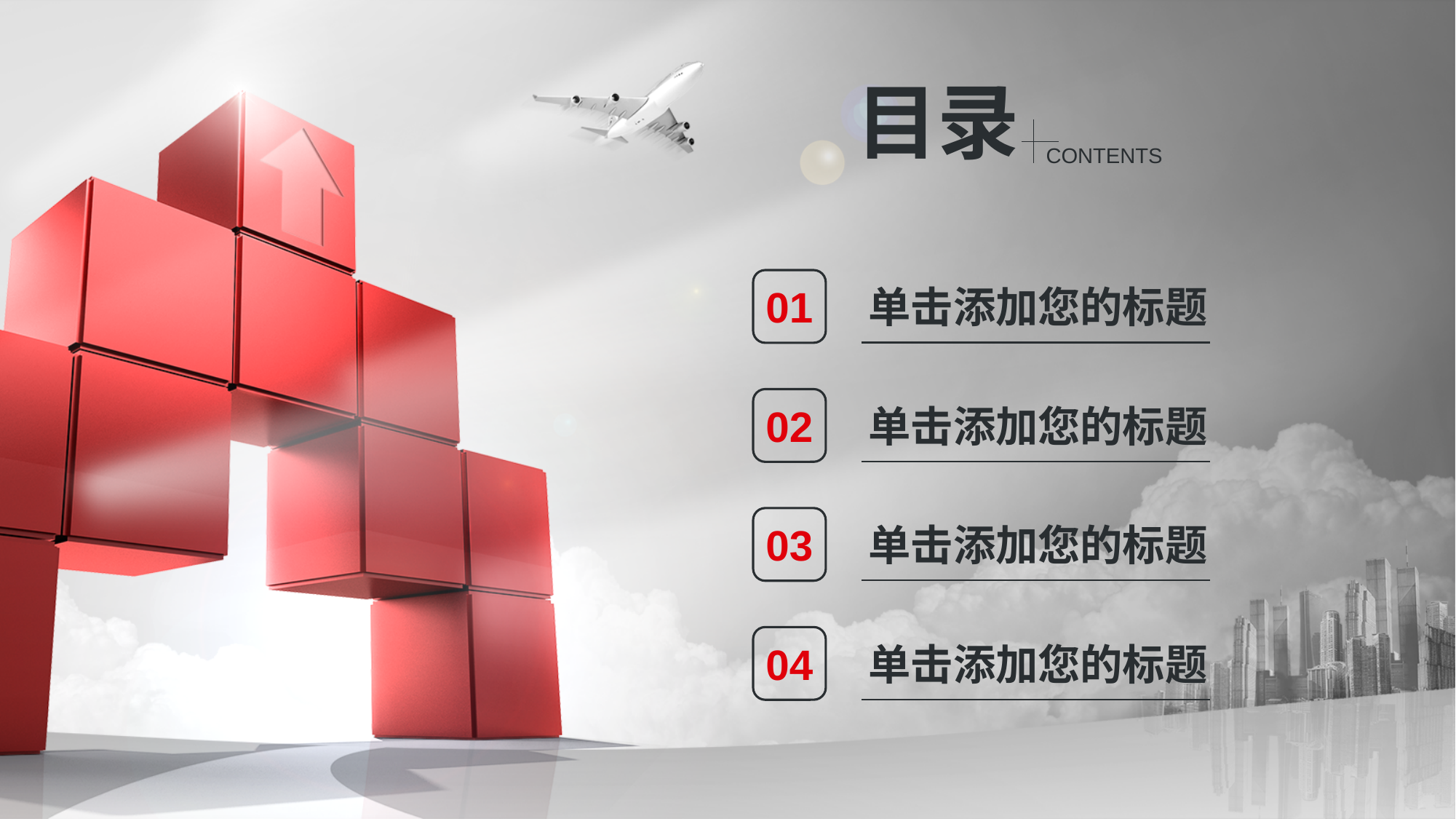

目录
CONTENTS

01
单击添加您的标题

02
单击添加您的标题

03
单击添加您的标题

04
单击添加您的标题